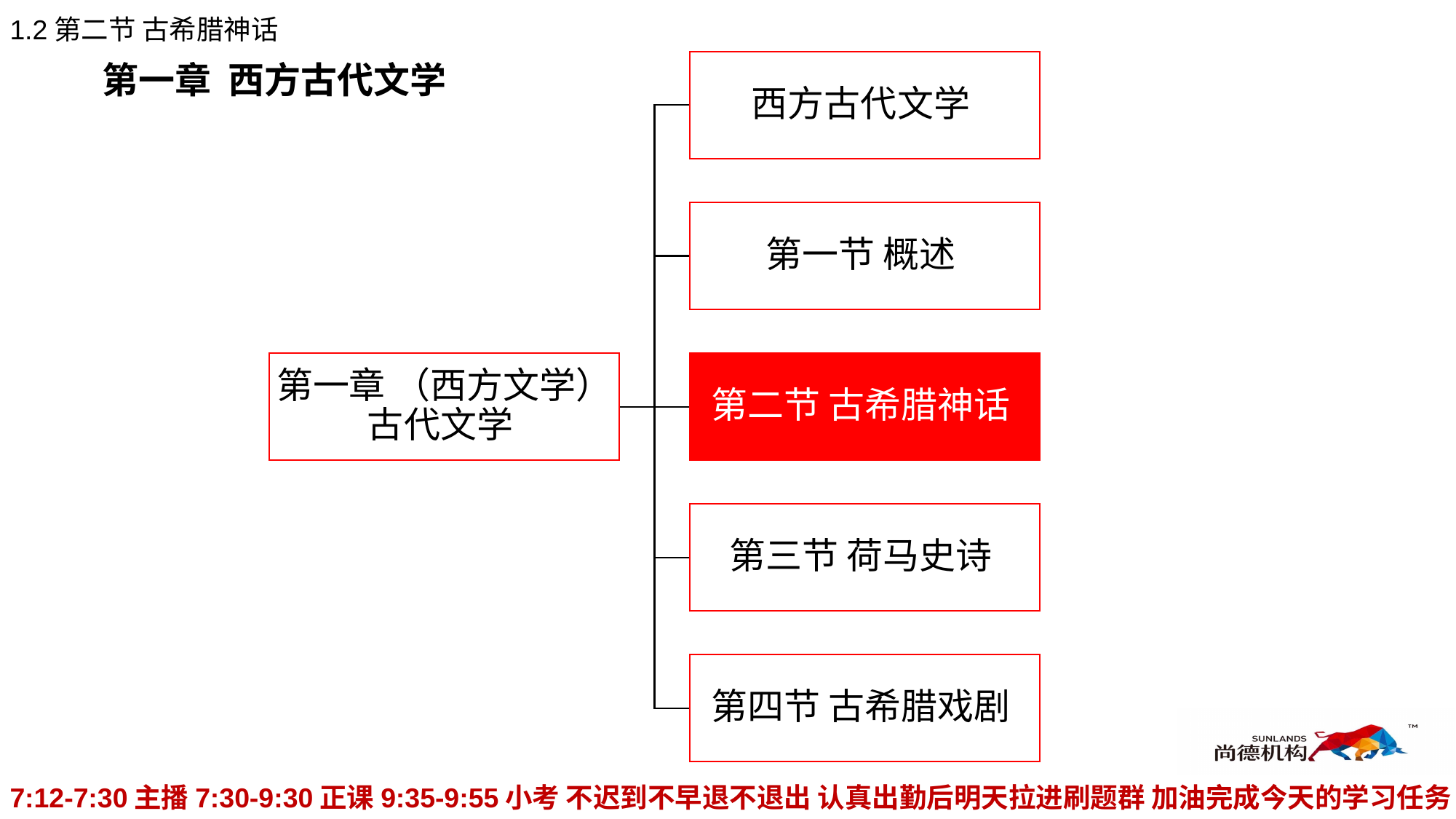

1.2第二节 古希腊神话
第一章 （西方文学）古代文学
西方古代文学
第一节 概述
第二节 古希腊神话
第三节 荷马史诗
第四节 古希腊戏剧
第一章  西方古代文学